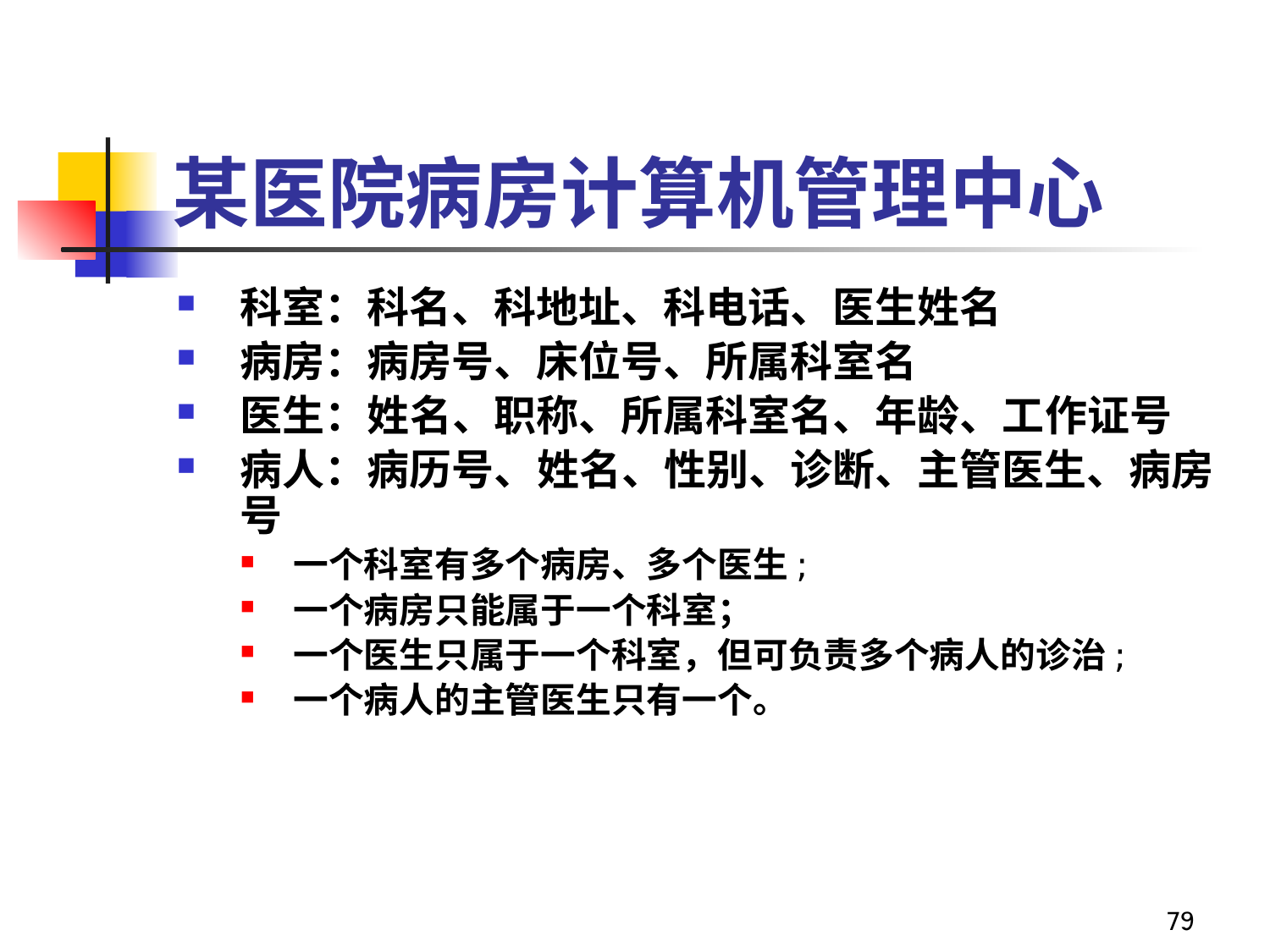

# 某医院病房计算机管理中心
科室：科名、科地址、科电话、医生姓名
病房：病房号、床位号、所属科室名
医生：姓名、职称、所属科室名、年龄、工作证号
病人：病历号、姓名、性别、诊断、主管医生、病房号
一个科室有多个病房、多个医生;
一个病房只能属于一个科室；
一个医生只属于一个科室，但可负责多个病人的诊治;
一个病人的主管医生只有一个。

79